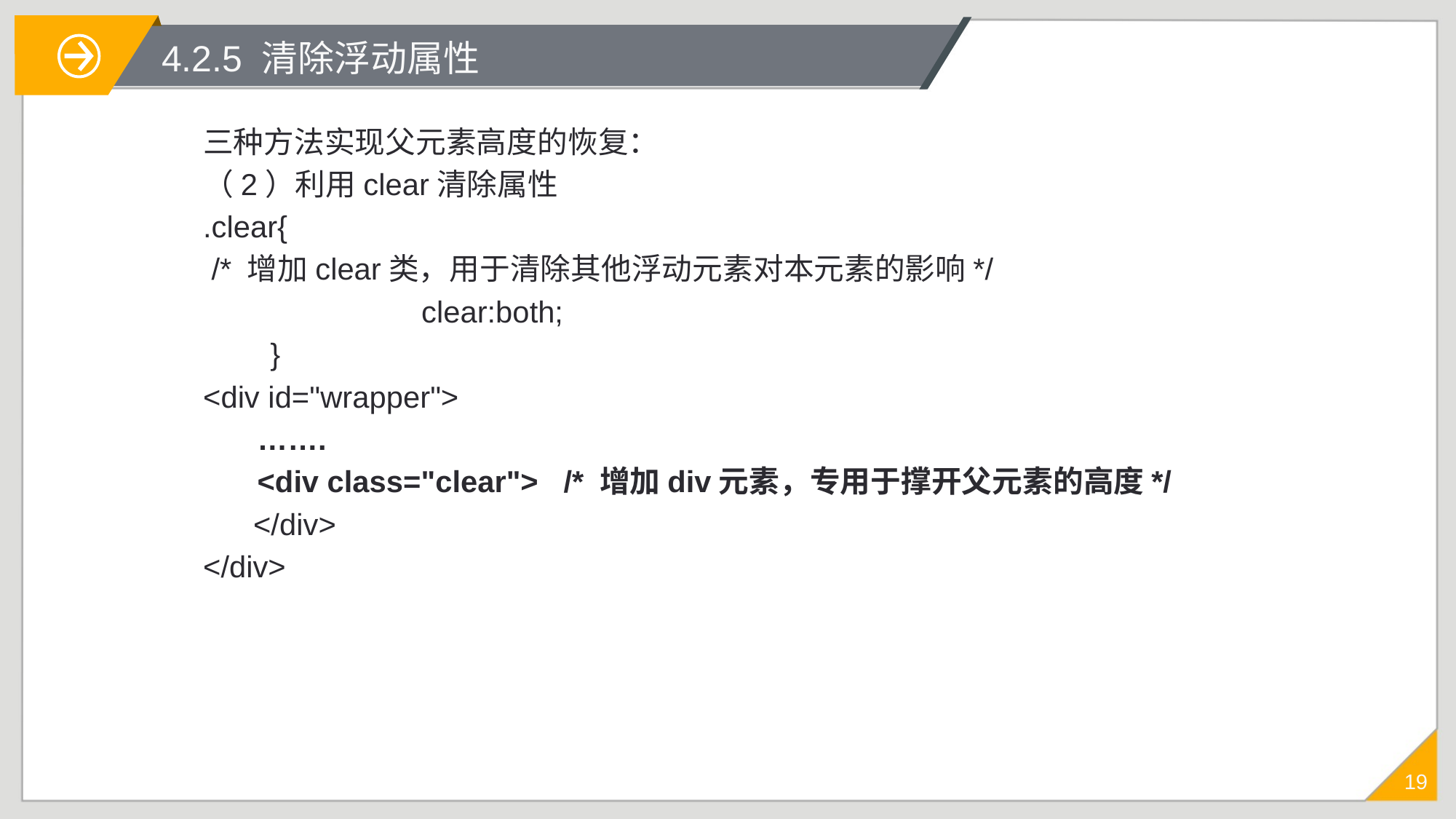

# 4.2.5 清除浮动属性
三种方法实现父元素高度的恢复：
（2）利用clear清除属性
.clear{
 /* 增加clear类，用于清除其他浮动元素对本元素的影响*/
		clear:both;
        }
<div id="wrapper">
…….
<div class="clear">   /* 增加div元素，专用于撑开父元素的高度*/
      </div>
</div>